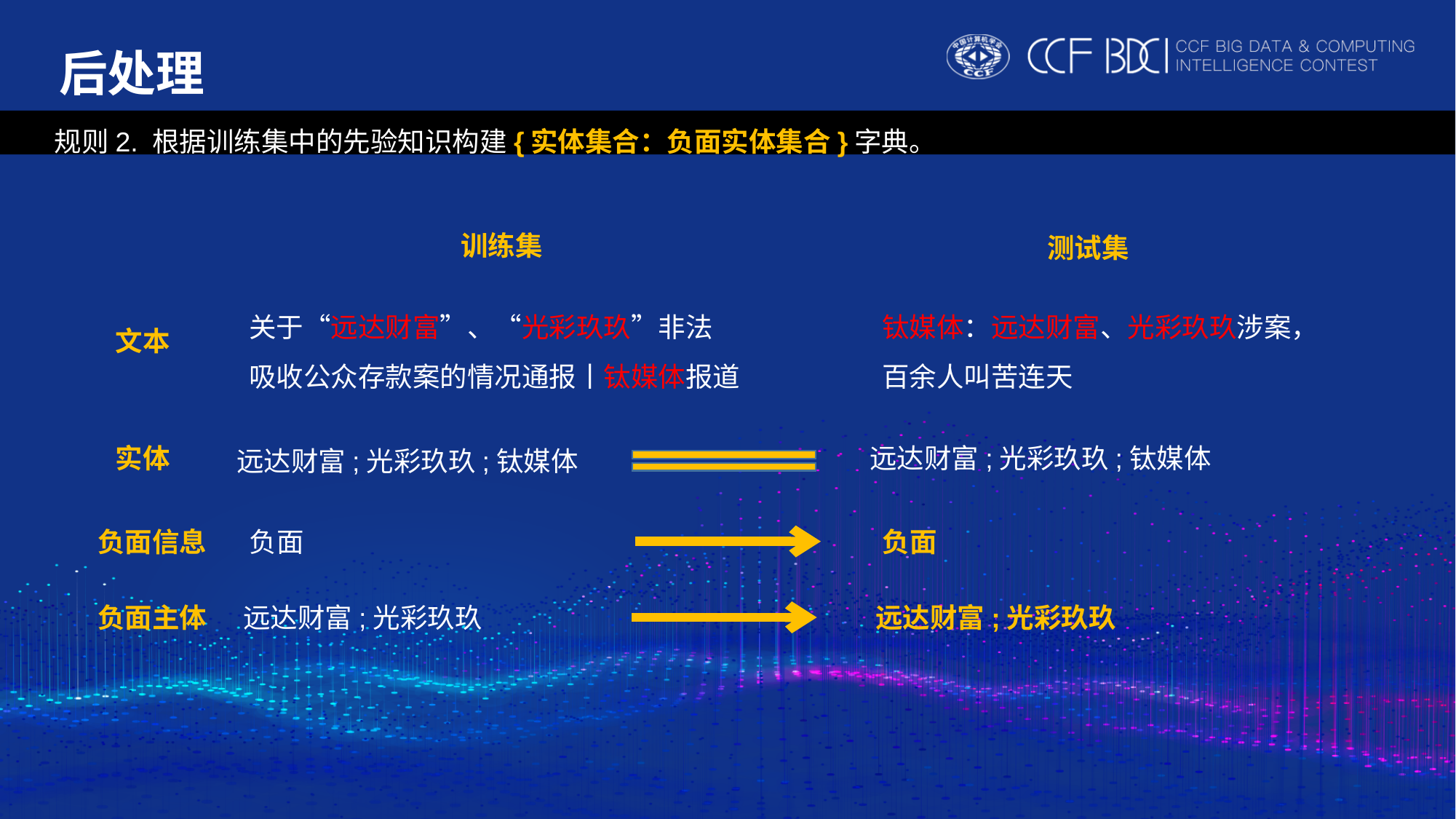

后处理
      规则2. 根据训练集中的先验知识构建{实体集合：负面实体集合}字典。
训练集
测试集
钛媒体：远达财富、光彩玖玖涉案，
百余人叫苦连天
关于“远达财富”、“光彩玖玖”非法
吸收公众存款案的情况通报丨钛媒体报道
文本
实体
远达财富;光彩玖玖;钛媒体
远达财富;光彩玖玖;钛媒体

负面信息
负面
负面
负面主体
远达财富;光彩玖玖
远达财富;光彩玖玖